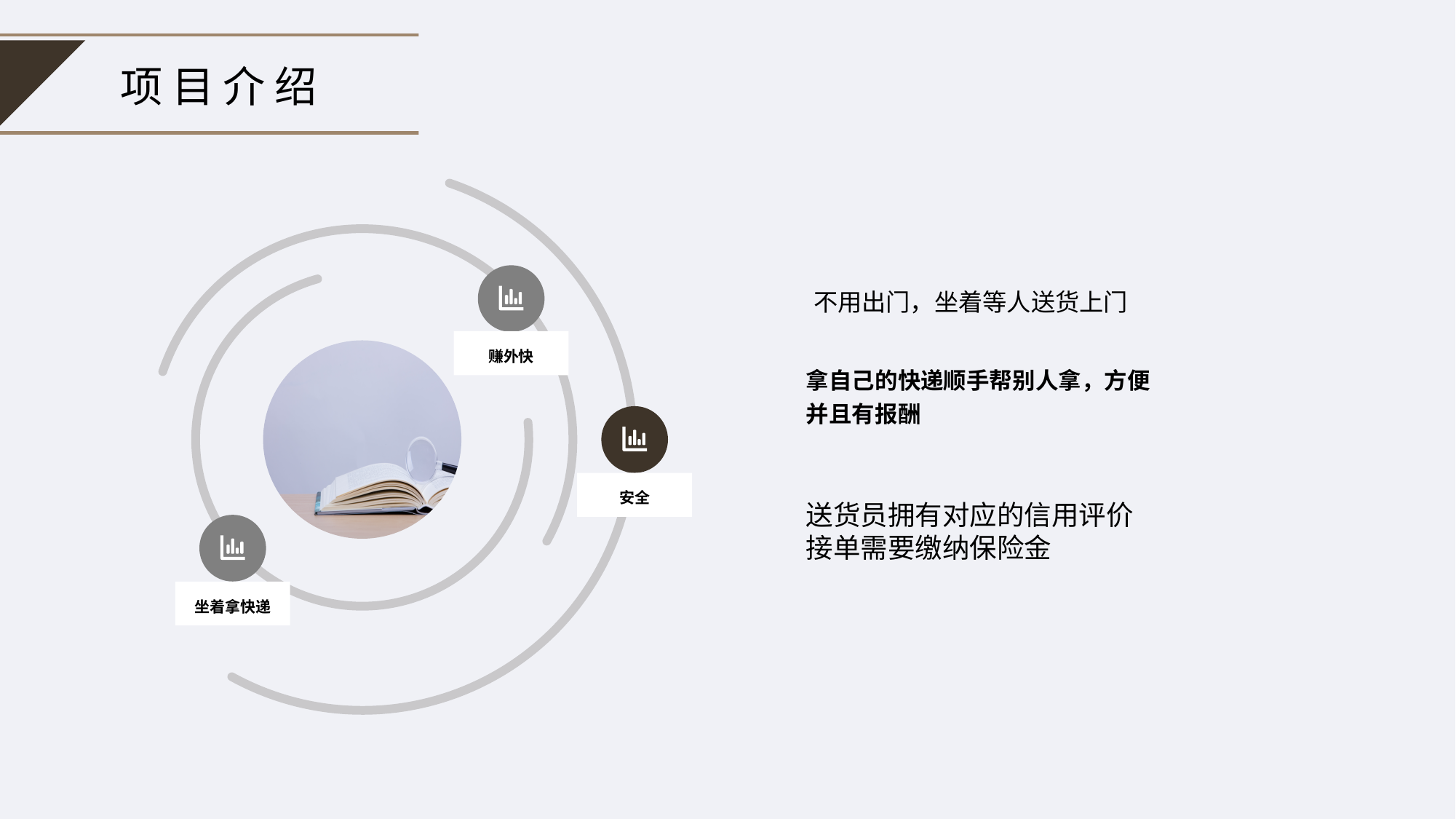

项目介绍

赚外快

安全

坐着拿快递
不用出门，坐着等人送货上门
拿自己的快递顺手帮别人拿，方便并且有报酬
送货员拥有对应的信用评价
接单需要缴纳保险金